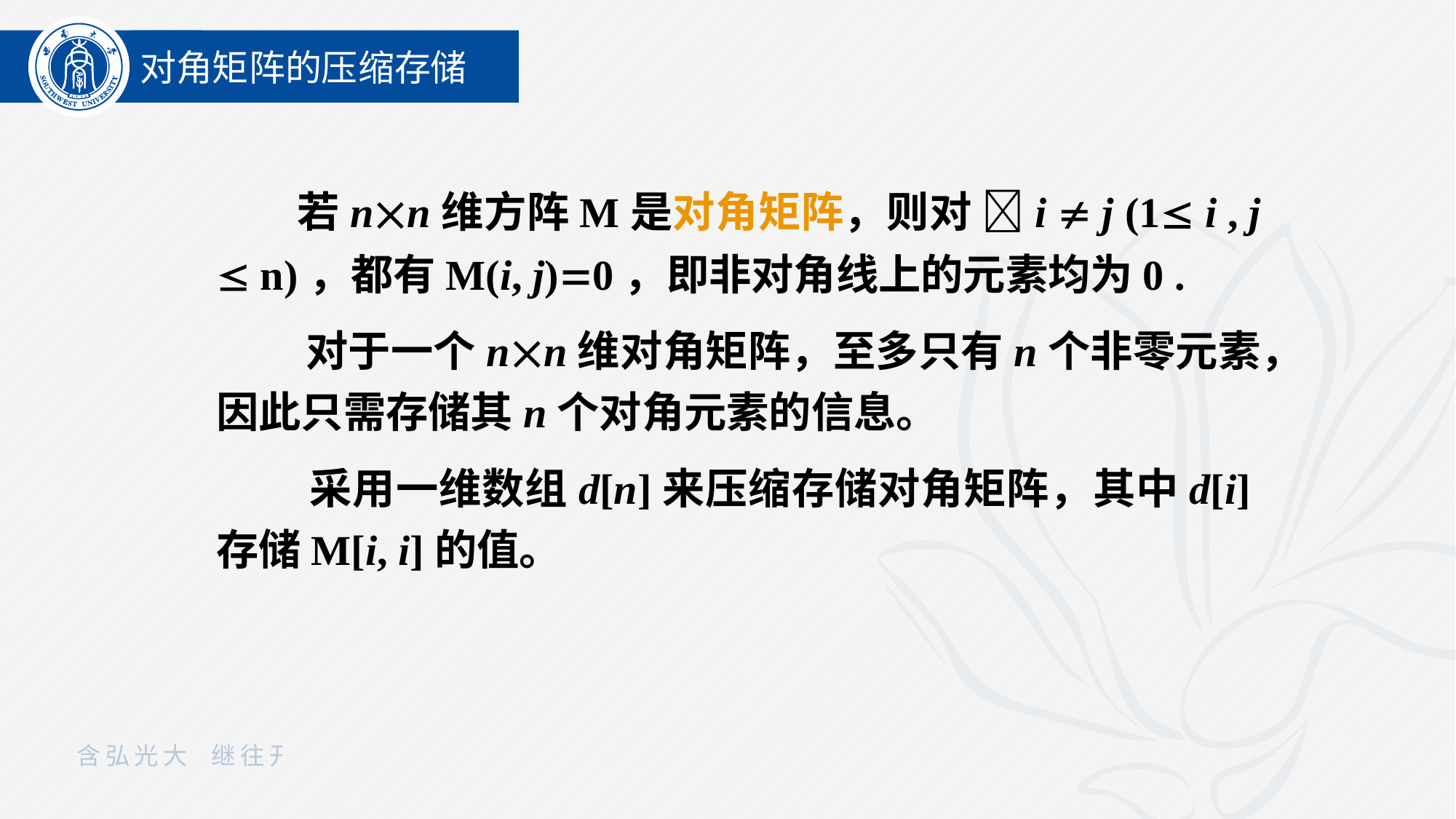

对角矩阵的压缩存储
      若n×n维方阵M是对角矩阵，则对 ∀i ≠ j (1≤ i , j ≤ n)，都有M(i, j)=0，即非对角线上的元素均为0 .
        对于一个n×n维对角矩阵，至多只有n个非零元素，因此只需存储其n个对角元素的信息。
        采用一维数组d[n]来压缩存储对角矩阵，其中d[i]存储M[i, i]的值。